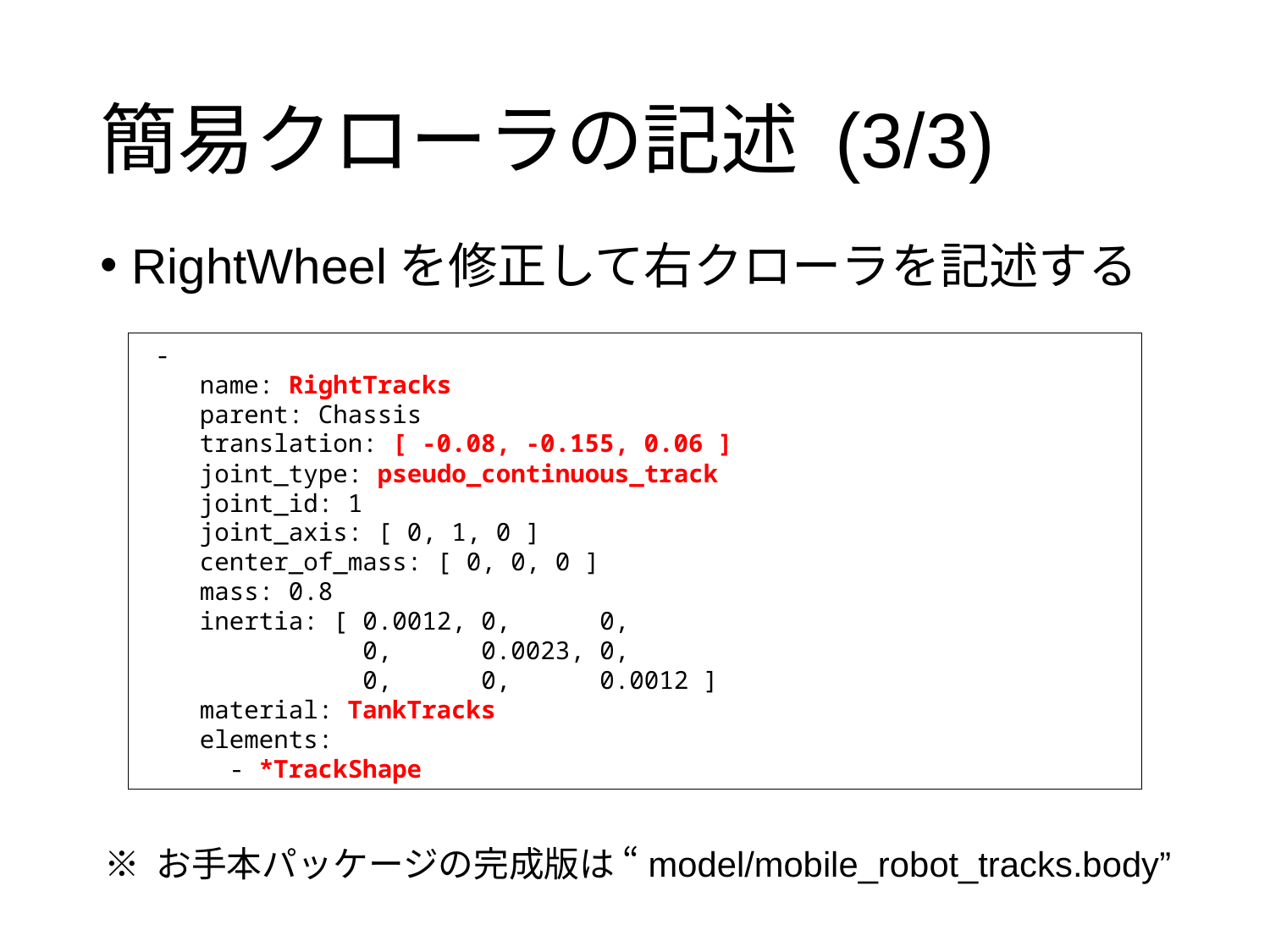

# 簡易クローラの記述 (3/3)
RightWheelを修正して右クローラを記述する
 -
    name: RightTracks
    parent: Chassis
    translation: [ -0.08, -0.155, 0.06 ]
    joint_type: pseudo_continuous_track
    joint_id: 1
    joint_axis: [ 0, 1, 0 ]
    center_of_mass: [ 0, 0, 0 ]
    mass: 0.8
    inertia: [ 0.0012, 0,      0,
               0,      0.0023, 0,
               0,      0,      0.0012 ]
    material: TankTracks
    elements:
      - *TrackShape
※ お手本パッケージの完成版は “model/mobile_robot_tracks.body”